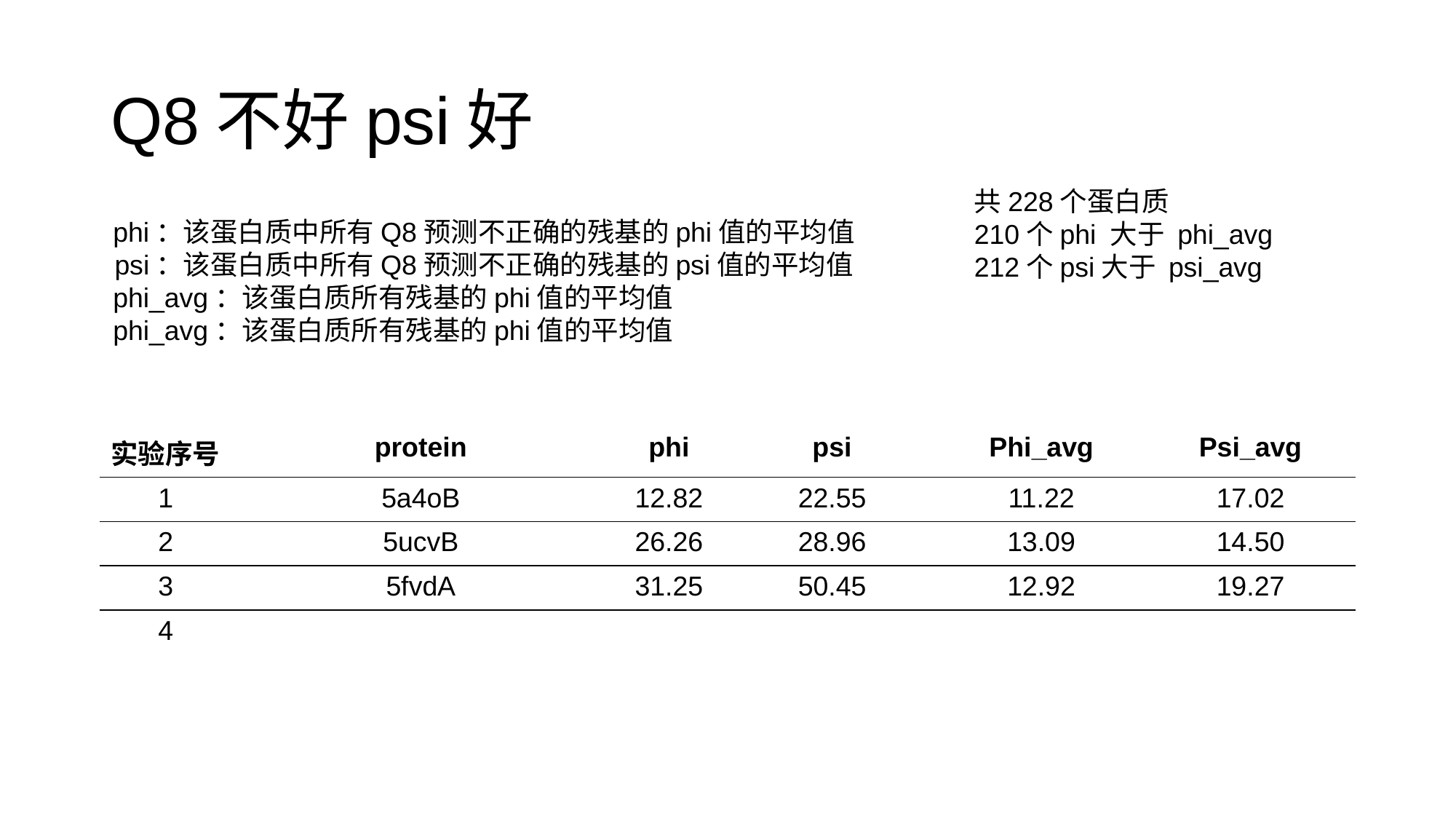

# Q8不好psi好
共228个蛋白质
210个phi 大于 phi_avg
212个psi大于 psi_avg
phi：该蛋白质中所有Q8预测不正确的残基的phi值的平均值
psi：该蛋白质中所有Q8预测不正确的残基的psi值的平均值
phi_avg：该蛋白质所有残基的phi值的平均值
phi_avg：该蛋白质所有残基的phi值的平均值
| 实验序号 | protein | phi | psi | Phi\_avg | Psi\_avg |
| --- | --- | --- | --- | --- | --- |
| 1 | 5a4oB | 12.82 | 22.55 | 11.22 | 17.02 |
| 2 | 5ucvB | 26.26 | 28.96 | 13.09 | 14.50 |
| 3 | 5fvdA | 31.25 | 50.45 | 12.92 | 19.27 |
| 4 |  |  |  |  |  |